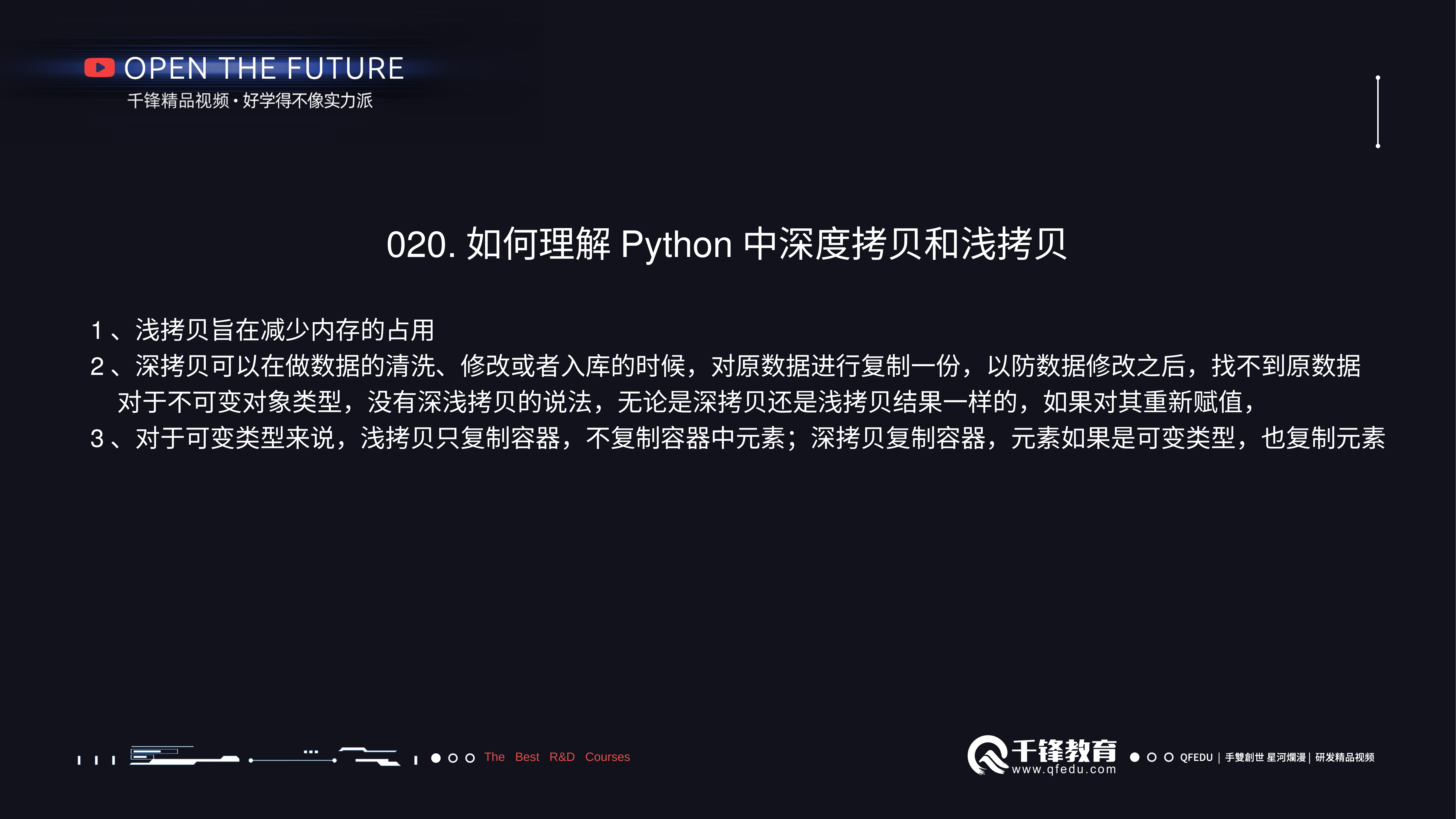

020.如何理解Python中深度拷贝和浅拷贝
1、浅拷贝旨在减少内存的占用
2、深拷贝可以在做数据的清洗、修改或者入库的时候，对原数据进行复制一份，以防数据修改之后，找不到原数据
   对于不可变对象类型，没有深浅拷贝的说法，无论是深拷贝还是浅拷贝结果一样的，如果对其重新赋值，
3、对于可变类型来说，浅拷贝只复制容器，不复制容器中元素；深拷贝复制容器，元素如果是可变类型，也复制元素